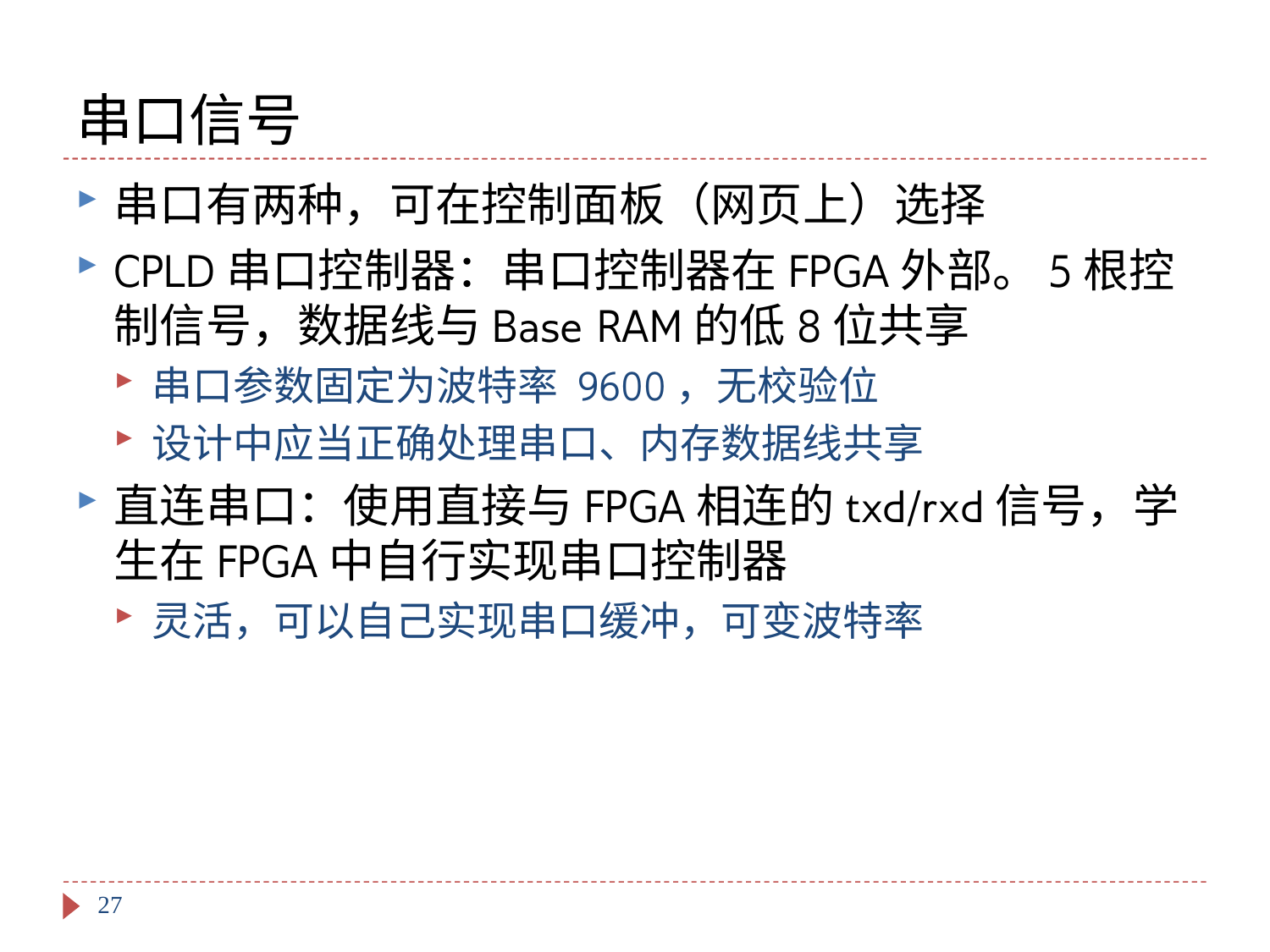

# 串口信号
串口有两种，可在控制面板（网页上）选择
CPLD串口控制器：串口控制器在FPGA外部。5根控制信号，数据线与Base RAM的低8位共享
串口参数固定为波特率 9600，无校验位
设计中应当正确处理串口、内存数据线共享
直连串口：使用直接与FPGA相连的txd/rxd信号，学生在FPGA中自行实现串口控制器
灵活，可以自己实现串口缓冲，可变波特率
27